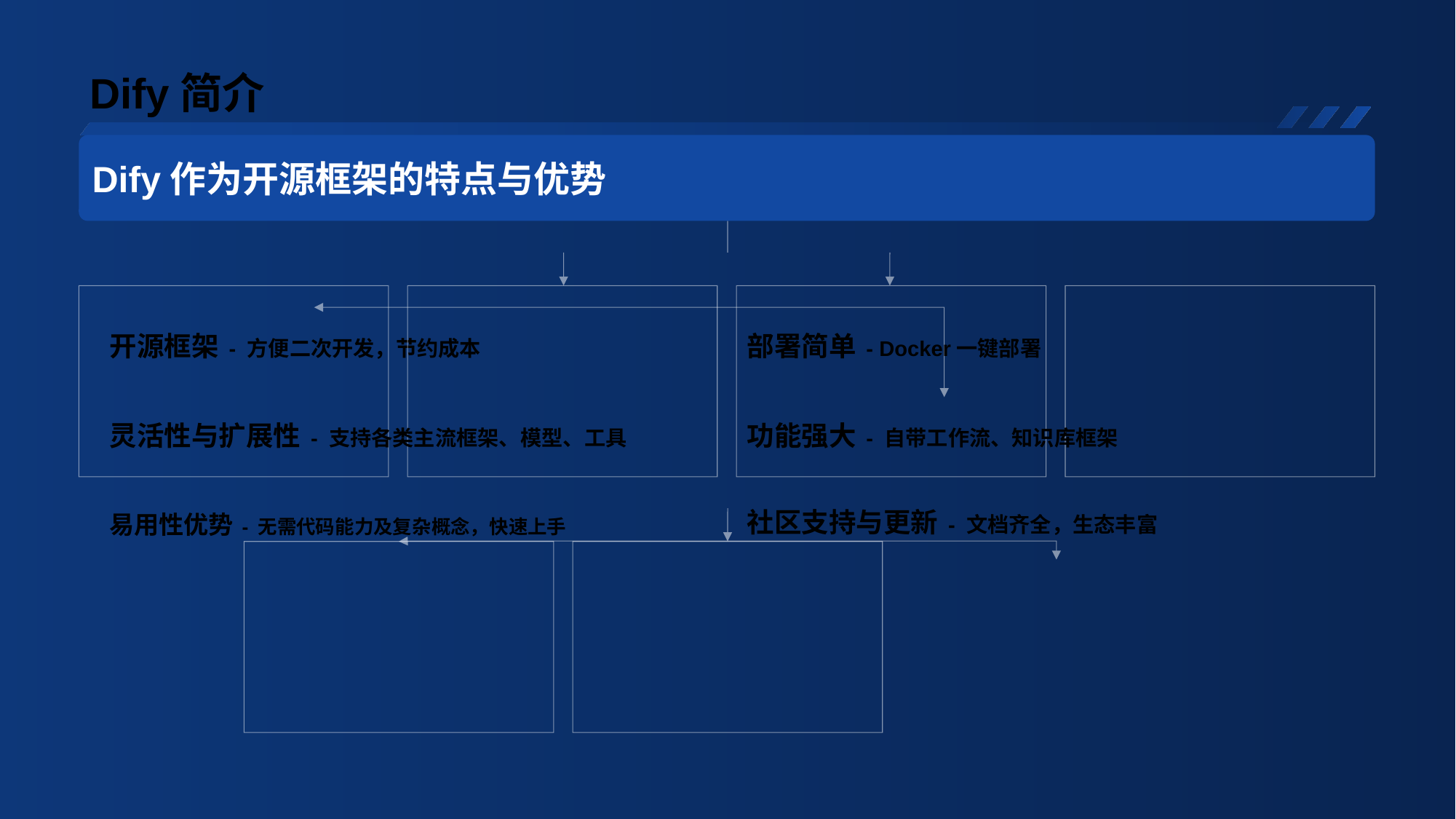

# Dify简介
Dify作为开源框架的特点与优势

开源框架 - 方便二次开发，节约成本

灵活性与扩展性 - 支持各类主流框架、模型、工具

易用性优势 - 无需代码能力及复杂概念，快速上手

功能强大 - 自带工作流、知识库框架
部署简单 - Docker一键部署
社区支持与更新 - 文档齐全，生态丰富